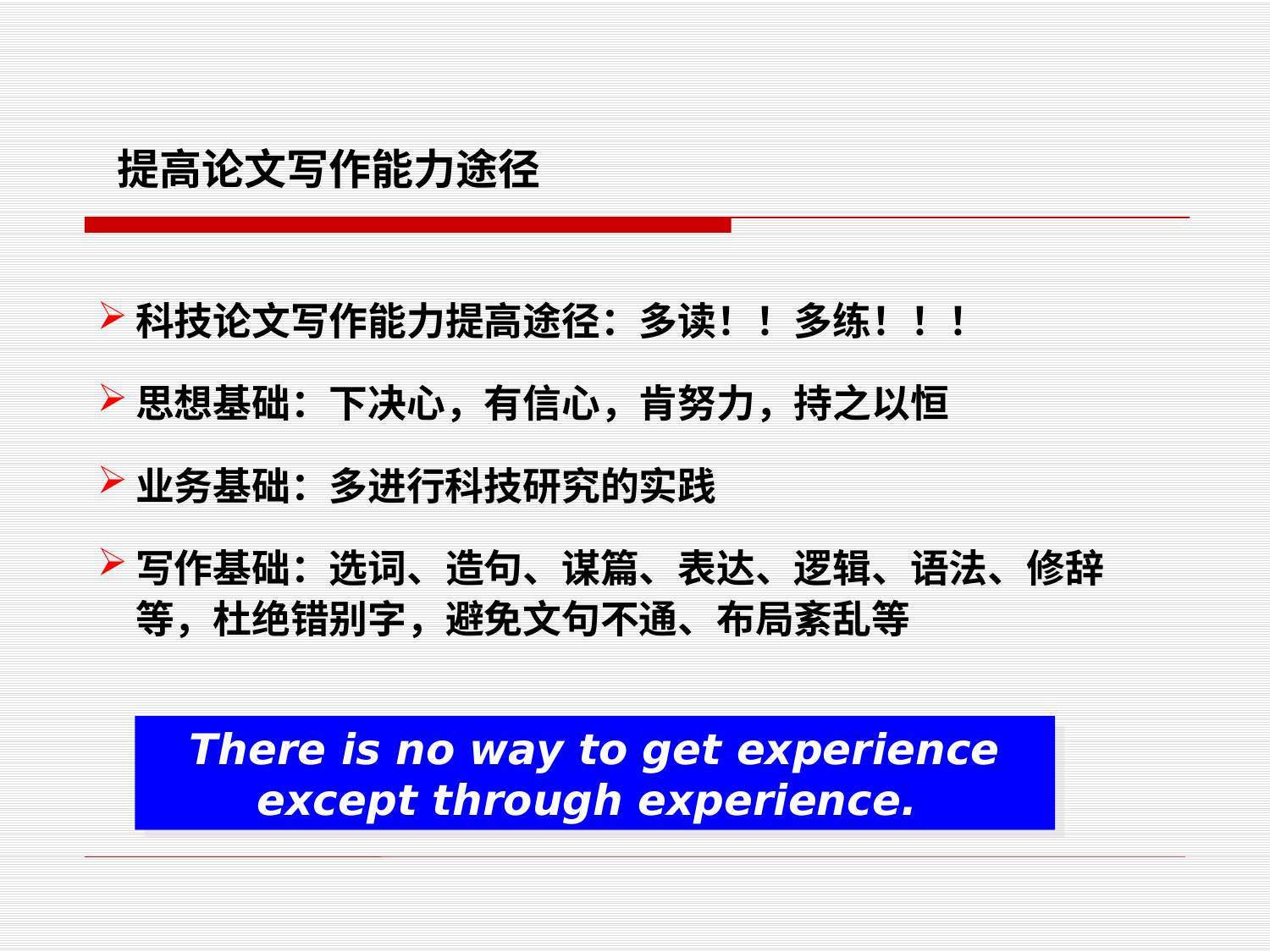

提高论文写作能力途径
科技论文写作能力提高途径：多读！！多练！！！
思想基础：下决心，有信心，肯努力，持之以恒
业务基础：多进行科技研究的实践
写作基础：选词、造句、谋篇、表达、逻辑、语法、修辞等，杜绝错别字，避免文句不通、布局紊乱等
There is no way to get experience except through experience.